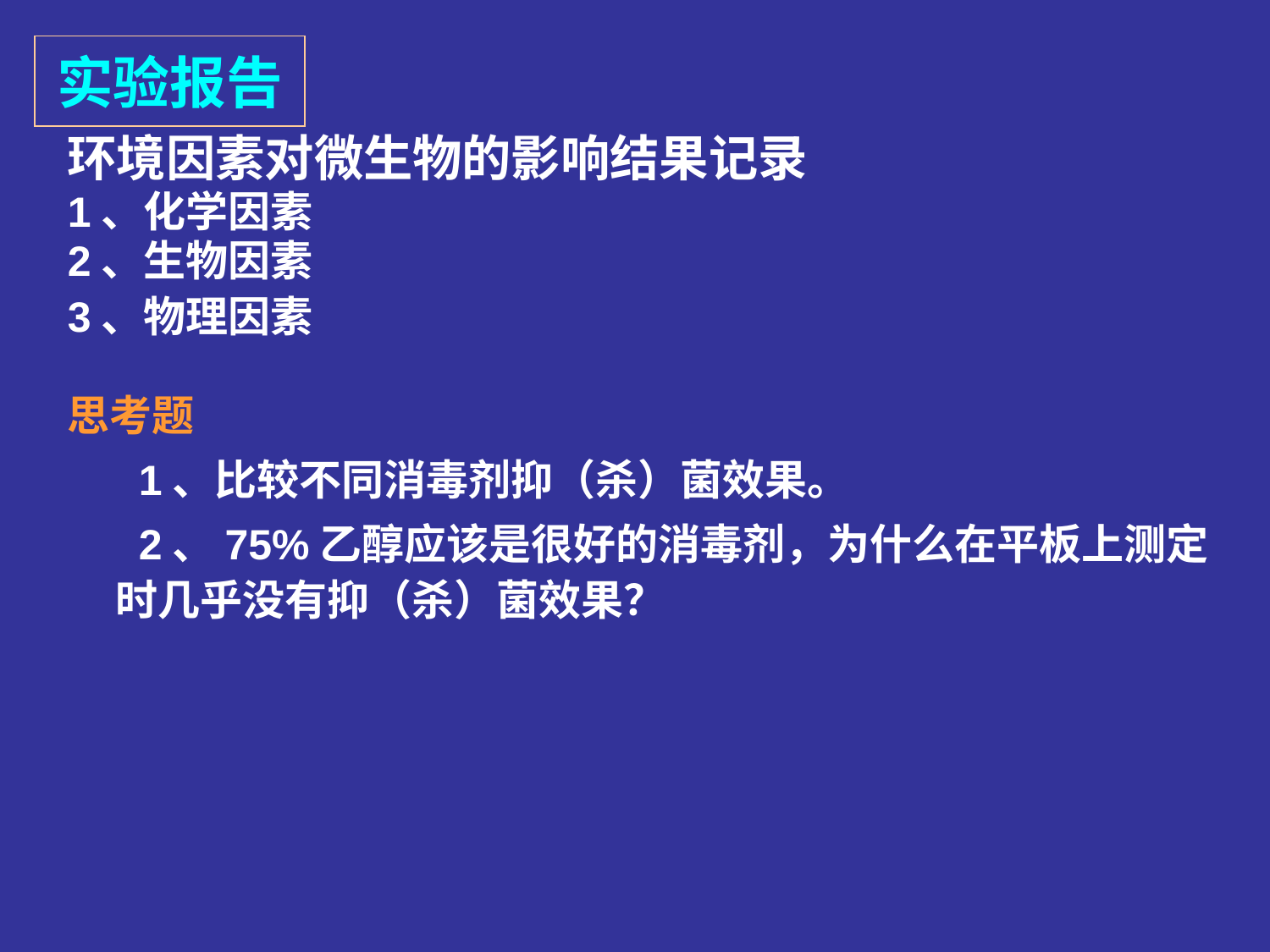

# 实验报告
环境因素对微生物的影响结果记录
1、化学因素
2、生物因素
3、物理因素

思考题
      1、比较不同消毒剂抑（杀）菌效果。
      2、75%乙醇应该是很好的消毒剂，为什么在平板上测定时几乎没有抑（杀）菌效果？